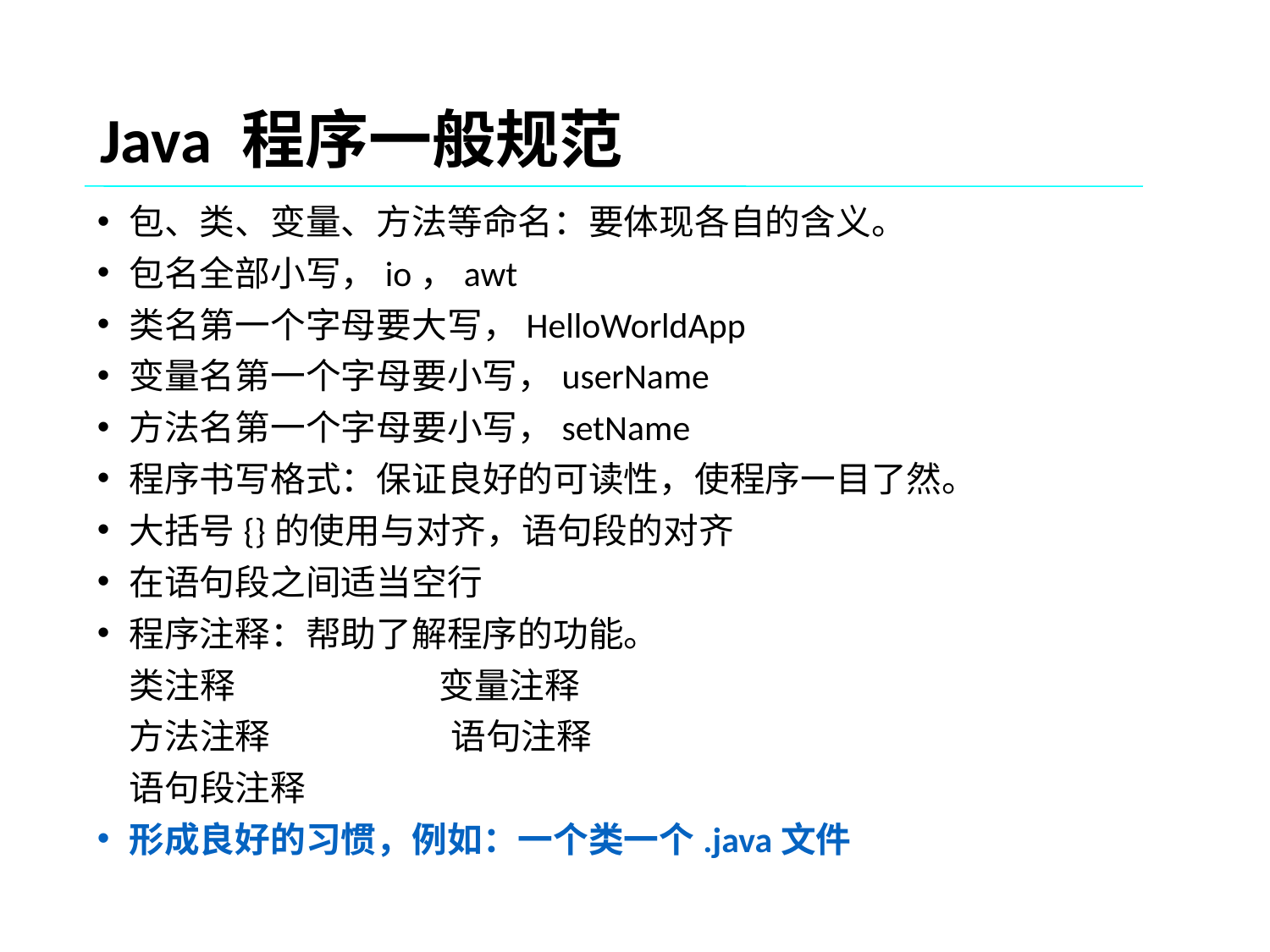

# Java 程序一般规范

包、类、变量、方法等命名：要体现各自的含义。
包名全部小写，io，awt
类名第一个字母要大写，HelloWorldApp
变量名第一个字母要小写，userName
方法名第一个字母要小写，setName
程序书写格式：保证良好的可读性，使程序一目了然。
大括号{}的使用与对齐，语句段的对齐
在语句段之间适当空行
程序注释：帮助了解程序的功能。
   类注释                          变量注释
   方法注释                       语句注释
   语句段注释
形成良好的习惯，例如：一个类一个.java文件